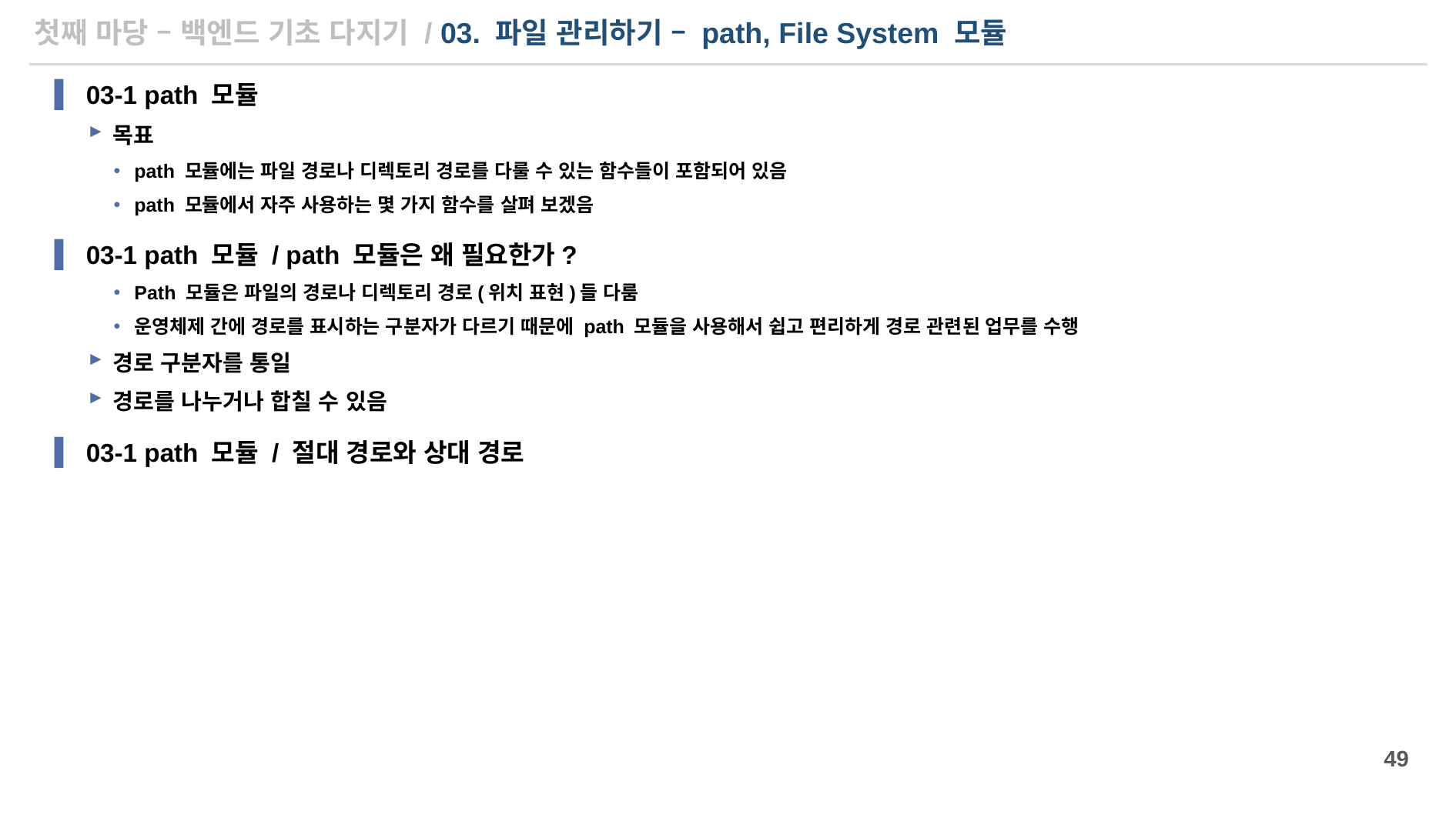

# 첫째 마당 – 백엔드 기초 다지기 / 03. 파일 관리하기 – path, File System 모듈
03-1 path 모듈
목표
path 모듈에는 파일 경로나 디렉토리 경로를 다룰 수 있는 함수들이 포함되어 있음
path 모듈에서 자주 사용하는 몇 가지 함수를 살펴 보겠음
03-1 path 모듈 / path 모듈은 왜 필요한가?
Path 모듈은 파일의 경로나 디렉토리 경로(위치 표현)들 다룸
운영체제 간에 경로를 표시하는 구분자가 다르기 때문에 path 모듈을 사용해서 쉽고 편리하게 경로 관련된 업무를 수행
경로 구분자를 통일
경로를 나누거나 합칠 수 있음
03-1 path 모듈 / 절대 경로와 상대 경로

49